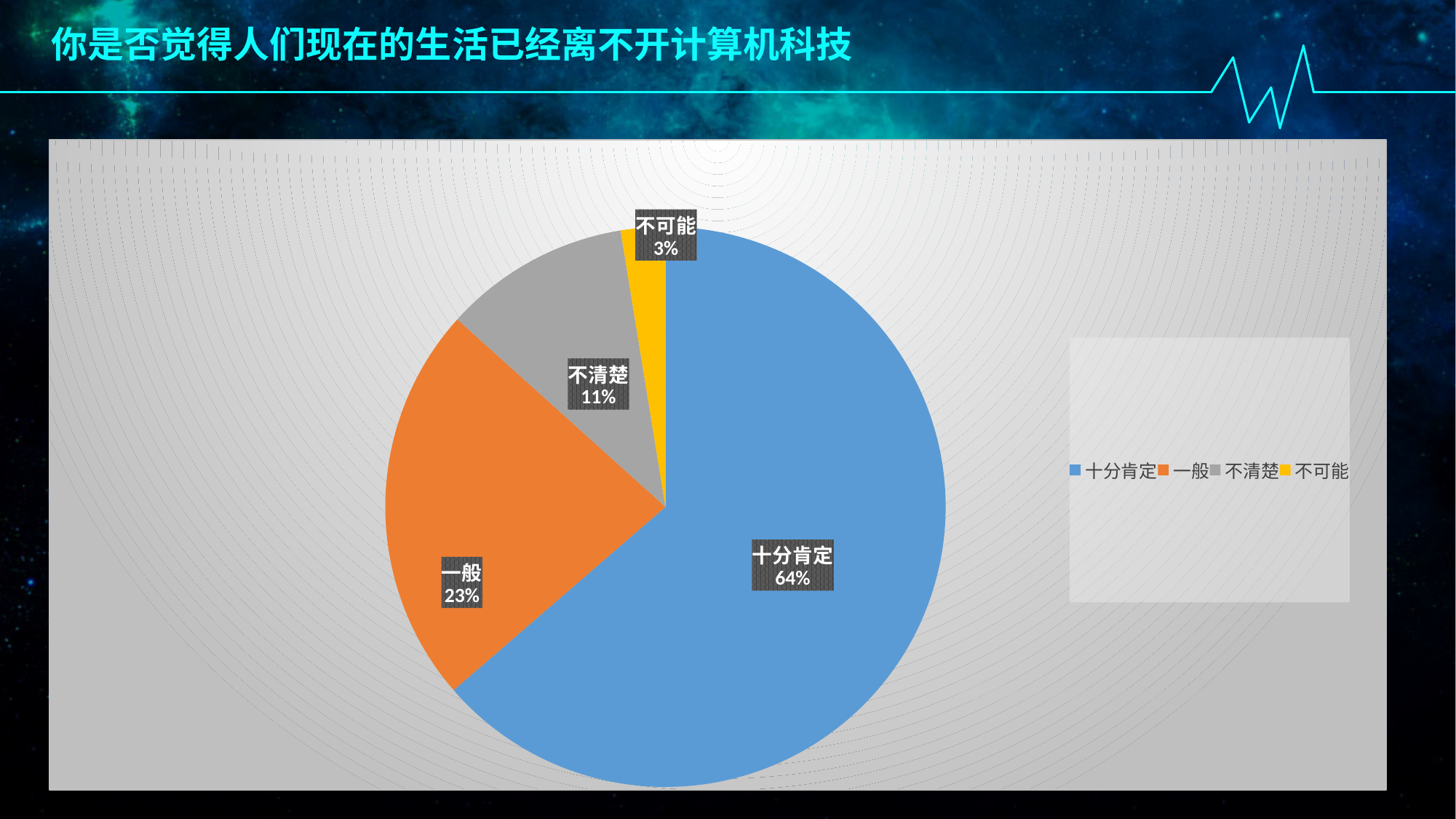

你是否觉得人们现在的生活已经离不开计算机科技

### Chart

| Category | 销售额 |
|---|---|
| 十分肯定 | 59.7 |
| 一般 | 21.6 |
| 不清楚 | 10.1 |
| 不可能 | 2.4 |